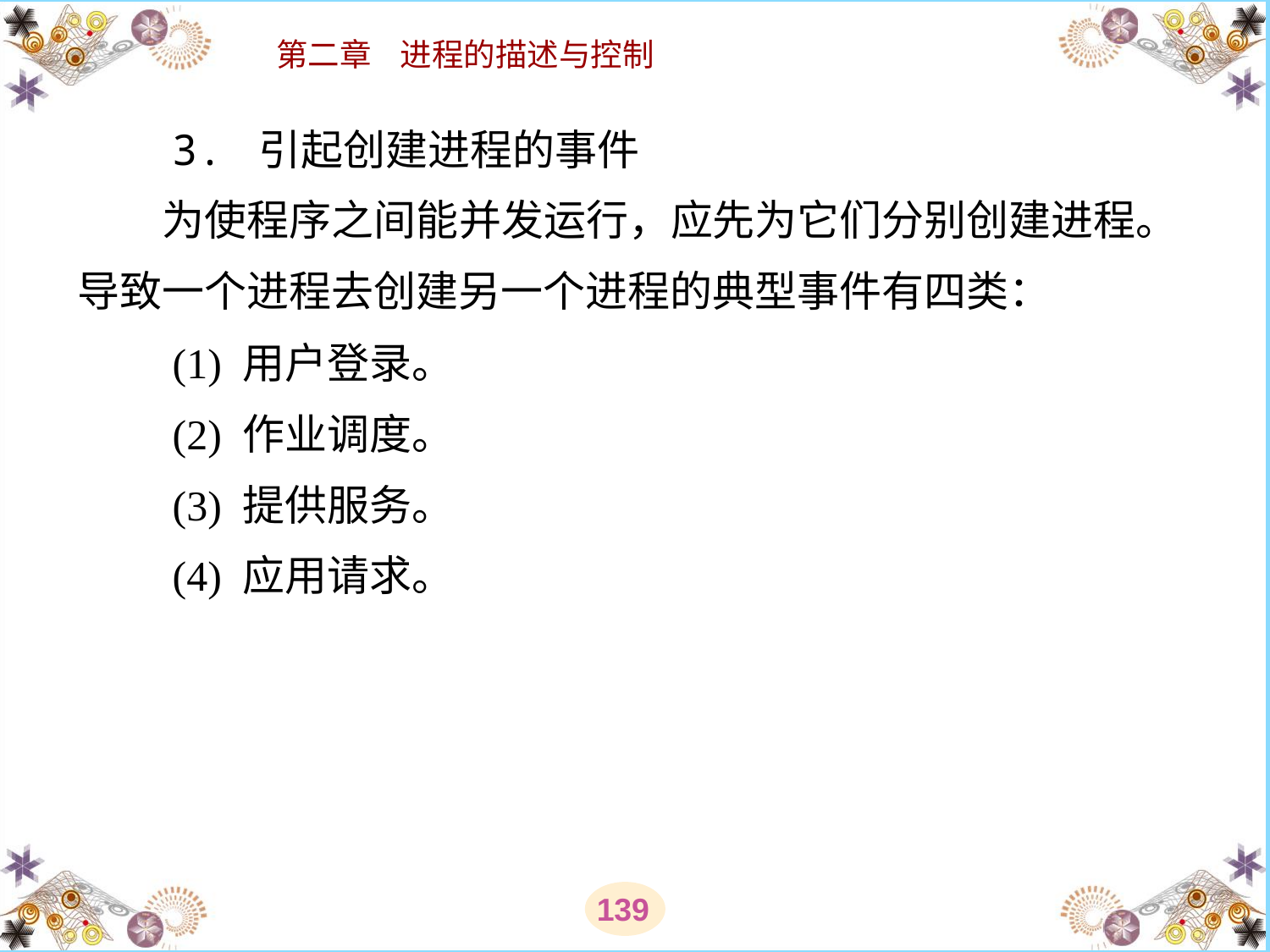

# 3. 引起创建进程的事件 　　为使程序之间能并发运行，应先为它们分别创建进程。导致一个进程去创建另一个进程的典型事件有四类： 　　(1) 用户登录。 　　(2) 作业调度。 　　(3) 提供服务。 　　(4) 应用请求。